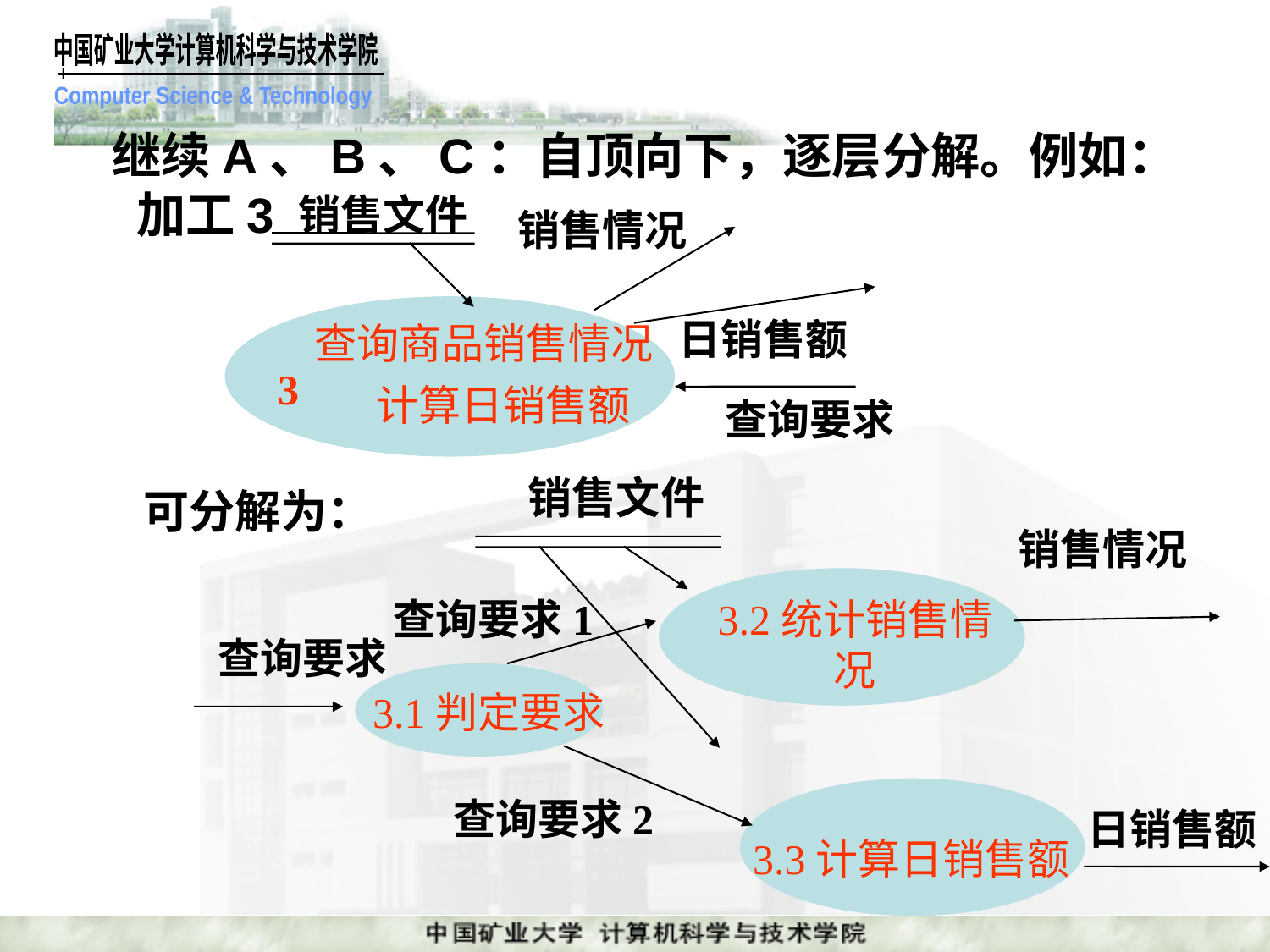

继续A、B、C：自顶向下，逐层分解。例如：加工3

销售文件
销售情况

日销售额
查询商品销售情况
   计算日销售额
3

查询要求
销售文件
可分解为：
销售情况

查询要求1
3.2统计销售情况

查询要求

3.1判定要求

查询要求2
日销售额
3.3计算日销售额